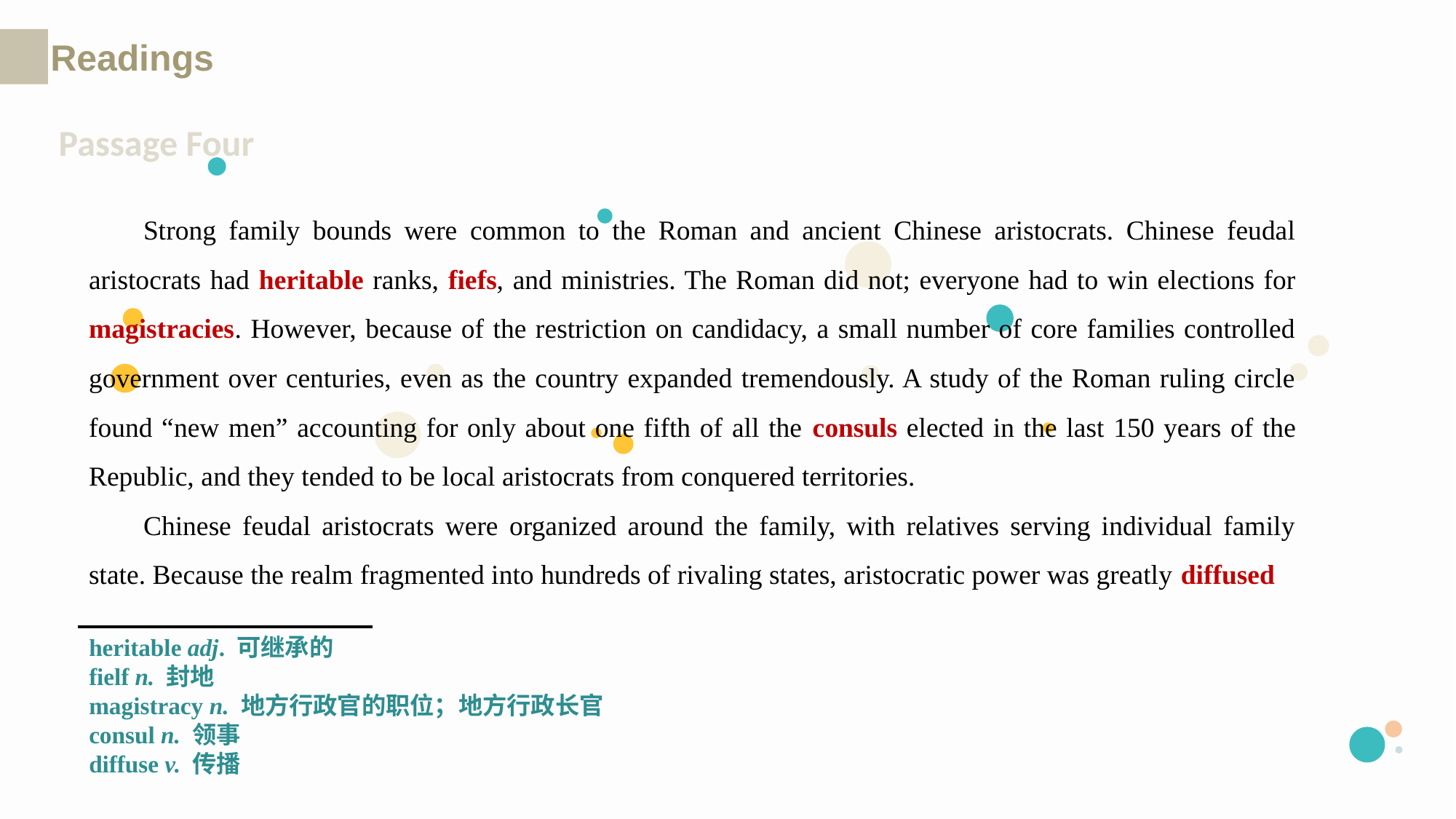

Readings
Passage Four

Strong family bounds were common to the Roman and ancient Chinese aristocrats. Chinese feudal aristocrats had heritable ranks, fiefs, and ministries. The Roman did not; everyone had to win elections for magistracies. However, because of the restriction on candidacy, a small number of core families controlled government over centuries, even as the country expanded tremendously. A study of the Roman ruling circle found “new men” accounting for only about one fifth of all the consuls elected in the last 150 years of the Republic, and they tended to be local aristocrats from conquered territories.
Chinese feudal aristocrats were organized around the family, with relatives serving individual family state. Because the realm fragmented into hundreds of rivaling states, aristocratic power was greatly diffused

heritable adj. 可继承的
fielf n. 封地
magistracy n. 地方行政官的职位；地方行政长官
consul n. 领事
diffuse v. 传播